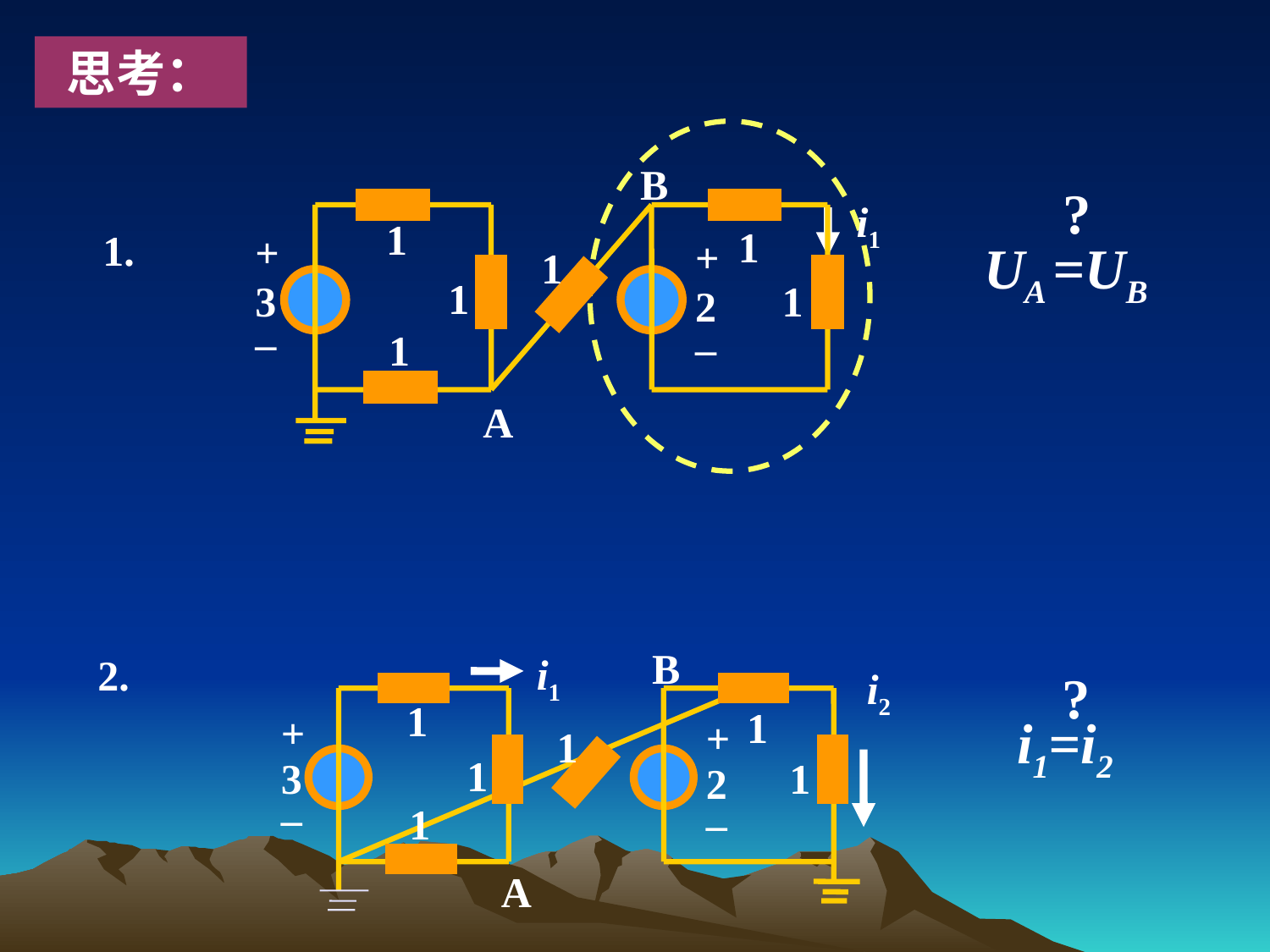

思考：

B

1
1
+
+
1
1
3
1

2

_
_
1

A

i1

1.
?
UA =UB
B
2.
i1
i2

1

1
+
+
1
1
3
1

2

_
_
1

A

?
i1=i2